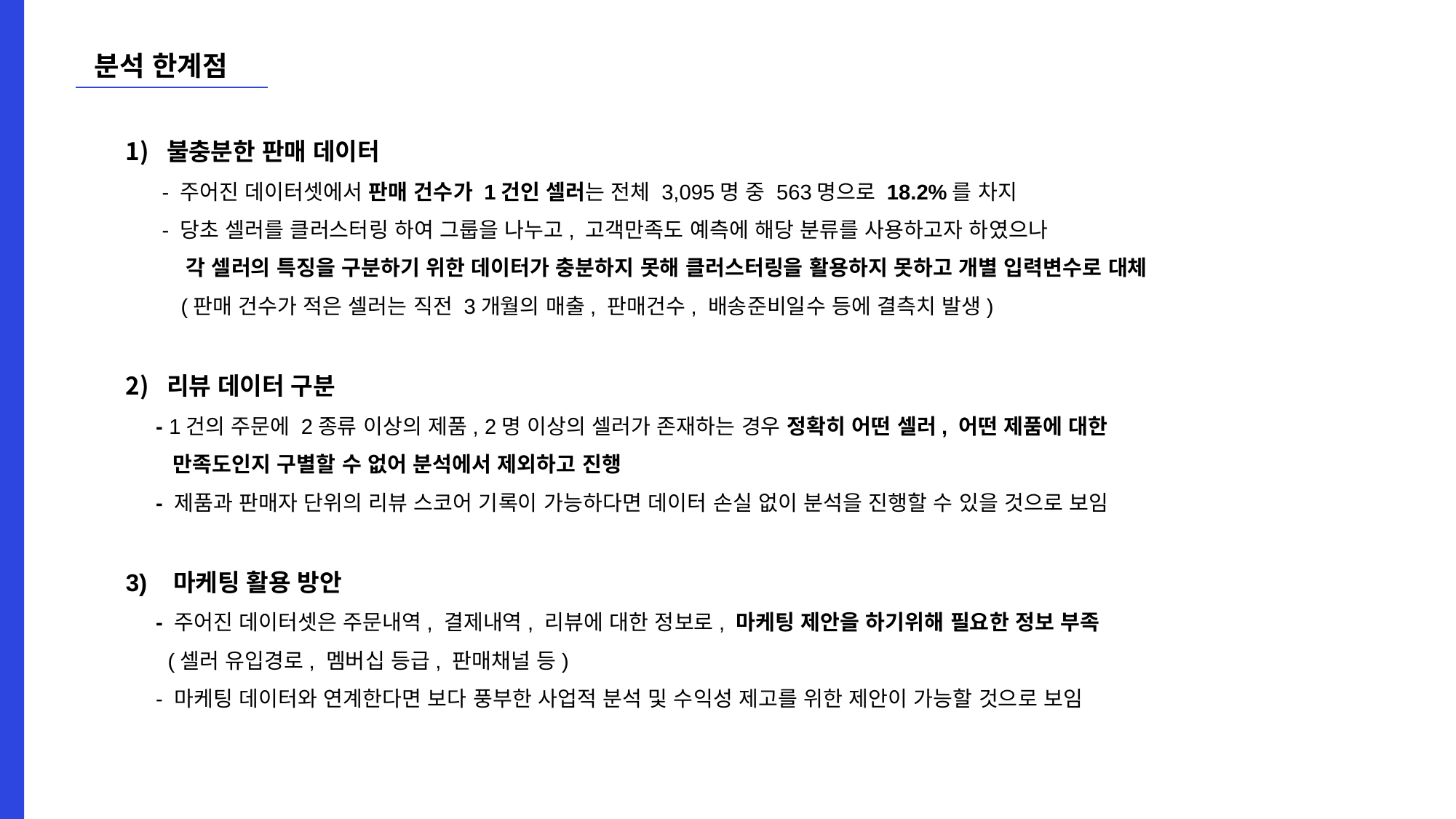

분석 한계점
불충분한 판매 데이터
      - 주어진 데이터셋에서 판매 건수가 1건인 셀러는 전체 3,095명 중 563명으로 18.2%를 차지
      - 당초 셀러를 클러스터링 하여 그룹을 나누고, 고객만족도 예측에 해당 분류를 사용하고자 하였으나
  각 셀러의 특징을 구분하기 위한 데이터가 충분하지 못해 클러스터링을 활용하지 못하고 개별 입력변수로 대체
  (판매 건수가 적은 셀러는 직전 3개월의 매출, 판매건수, 배송준비일수 등에 결측치 발생)

리뷰 데이터 구분
     - 1건의 주문에 2종류 이상의 제품, 2명 이상의 셀러가 존재하는 경우 정확히 어떤 셀러, 어떤 제품에 대한
       만족도인지 구별할 수 없어 분석에서 제외하고 진행
     - 제품과 판매자 단위의 리뷰 스코어 기록이 가능하다면 데이터 손실 없이 분석을 진행할 수 있을 것으로 보임

3)   마케팅 활용 방안
     - 주어진 데이터셋은 주문내역, 결제내역, 리뷰에 대한 정보로, 마케팅 제안을 하기위해 필요한 정보 부족
       (셀러 유입경로, 멤버십 등급, 판매채널 등)
     - 마케팅 데이터와 연계한다면 보다 풍부한 사업적 분석 및 수익성 제고를 위한 제안이 가능할 것으로 보임